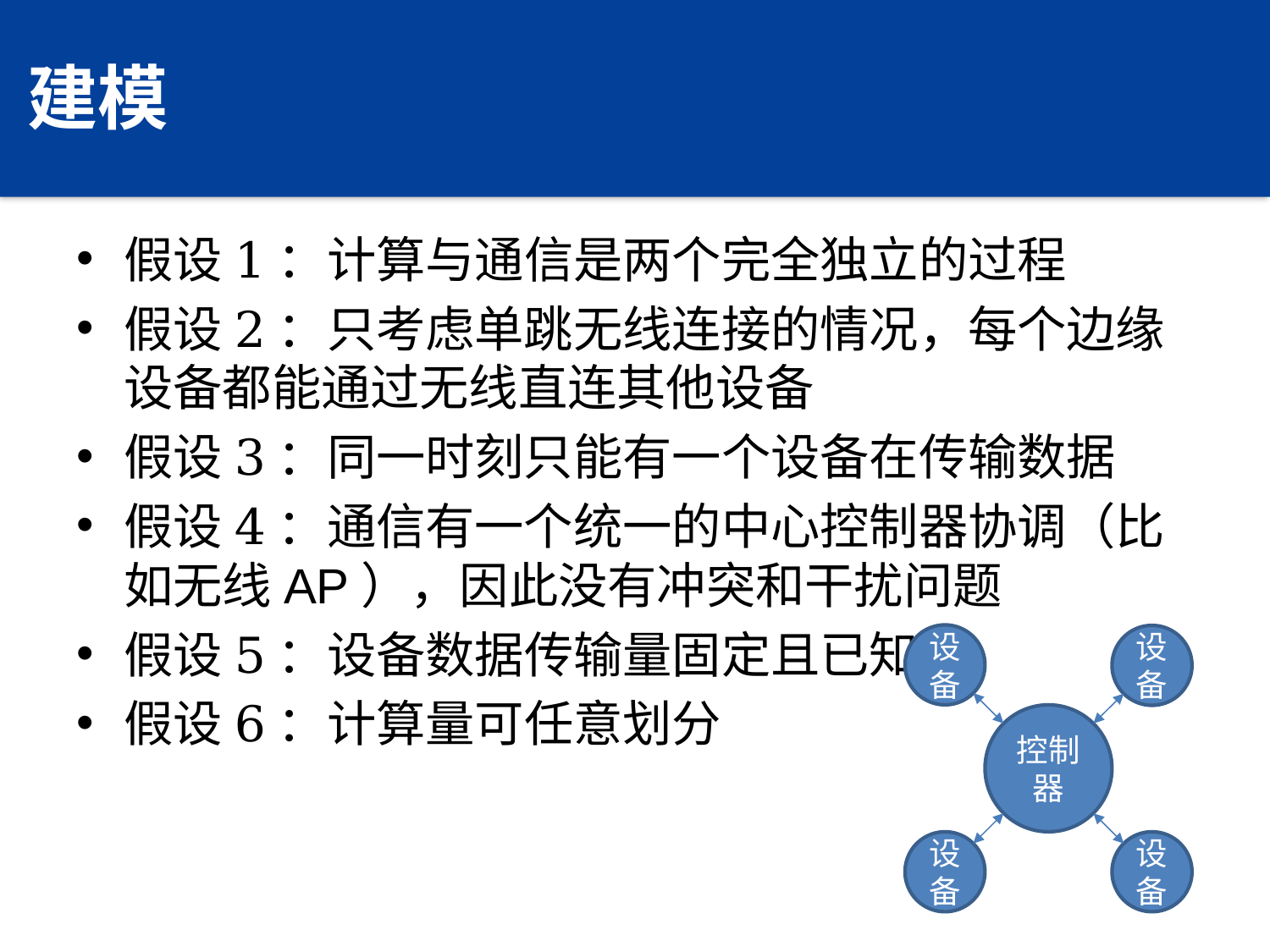

# 建模
假设1：计算与通信是两个完全独立的过程
假设2：只考虑单跳无线连接的情况，每个边缘设备都能通过无线直连其他设备
假设3：同一时刻只能有一个设备在传输数据
假设4：通信有一个统一的中心控制器协调（比如无线AP），因此没有冲突和干扰问题
假设5：设备数据传输量固定且已知
假设6：计算量可任意划分
设备
设备
控制器
设备
设备